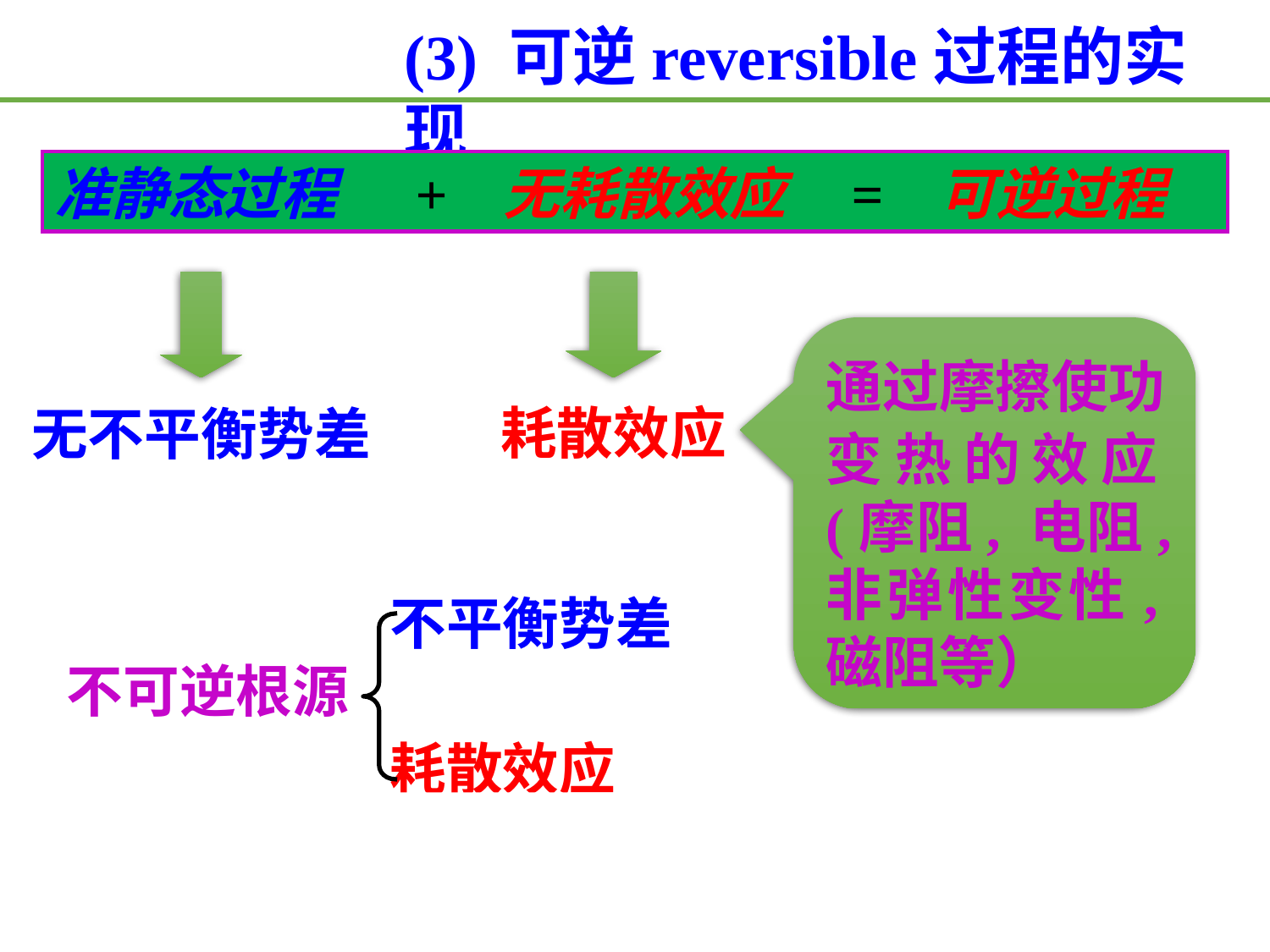

(3) 可逆reversible过程的实现
准静态过程     +   无耗散效应    =   可逆过程

通过摩擦使功
变热的效应(摩阻, 电阻, 非弹性变性,磁阻等）
耗散效应
无不平衡势差
                        不平衡势差
不可逆根源
                        耗散效应